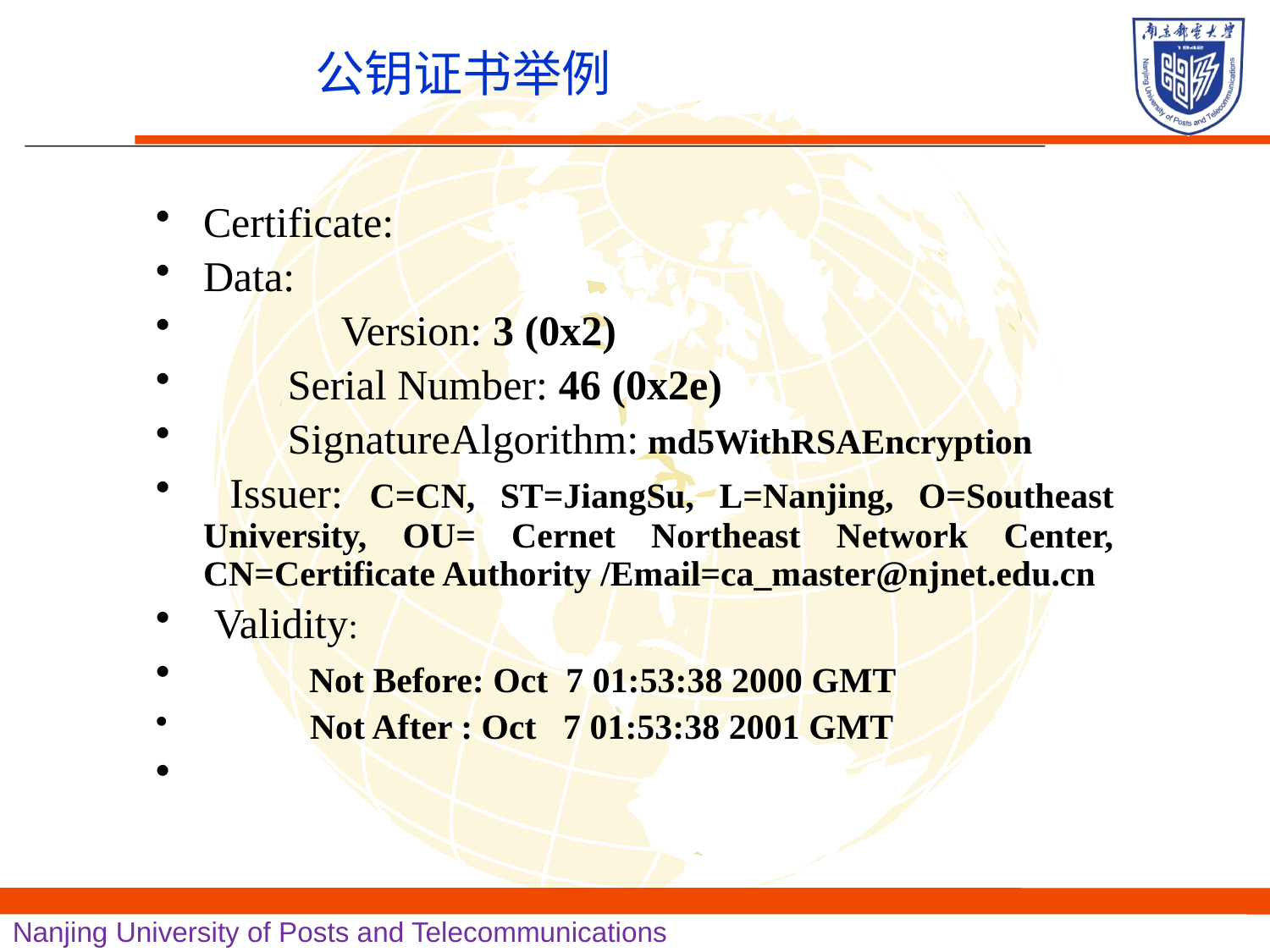

# 公钥证书举例

Certificate:
Data:
	 Version: 3 (0x2)
        Serial Number: 46 (0x2e)
        SignatureAlgorithm: md5WithRSAEncryption
 Issuer: C=CN, ST=JiangSu, L=Nanjing, O=Southeast University, OU= Cernet Northeast Network Center, CN=Certificate Authority /Email=ca_master@njnet.edu.cn
 Validity:
          Not Before: Oct  7 01:53:38 2000 GMT
            Not After : Oct   7 01:53:38 2001 GMT